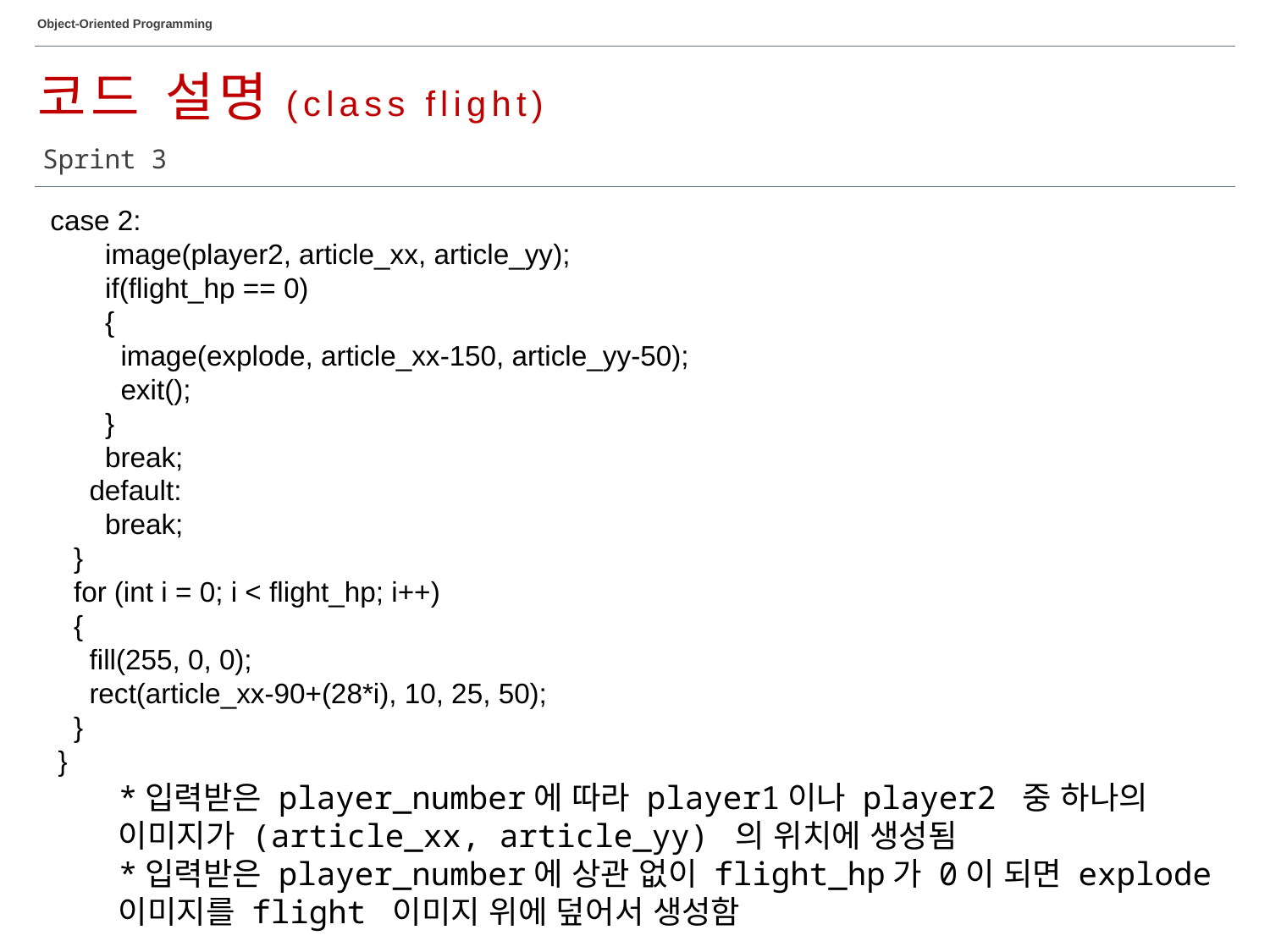

Object-Oriented Programming
코드 설명(class flight)
Sprint 3
 case 2:
        image(player2, article_xx, article_yy);
        if(flight_hp == 0)
        {
          image(explode, article_xx-150, article_yy-50);
          exit();
        }
        break;
      default:
        break;
    }
    for (int i = 0; i < flight_hp; i++)
    {
      fill(255, 0, 0);
      rect(article_xx-90+(28*i), 10, 25, 50);
    }
  }

*입력받은 player_number에 따라 player1이나 player2 중 하나의 이미지가 (article_xx, article_yy) 의 위치에 생성됨
*입력받은 player_number에 상관 없이 flight_hp가 0이 되면 explode
이미지를 flight 이미지 위에 덮어서 생성함